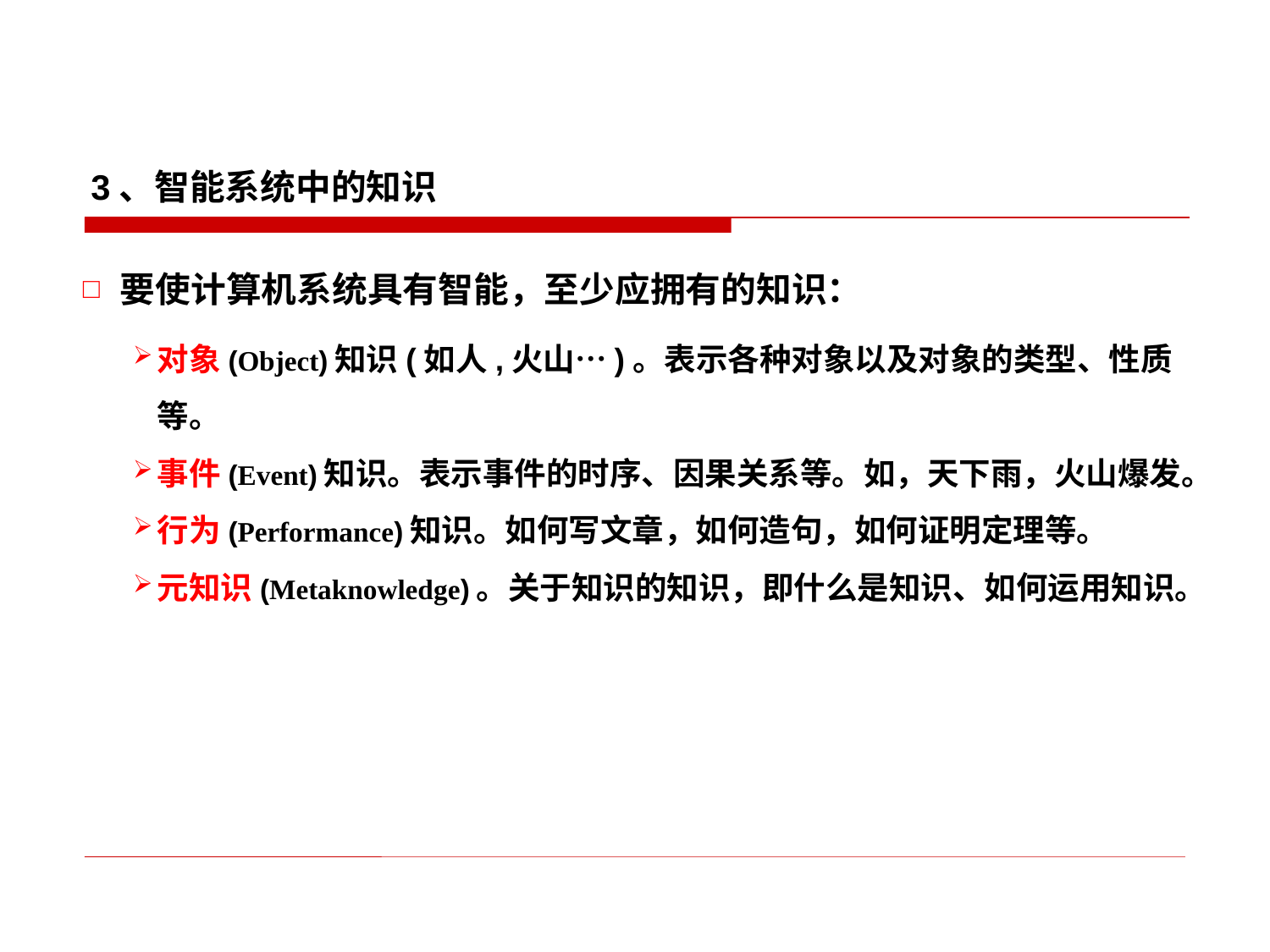

3、智能系统中的知识
要使计算机系统具有智能，至少应拥有的知识：
对象(Object)知识(如人,火山…)。表示各种对象以及对象的类型、性质等。
事件(Event)知识。表示事件的时序、因果关系等。如，天下雨，火山爆发。
行为(Performance)知识。如何写文章，如何造句，如何证明定理等。
元知识(Metaknowledge)。关于知识的知识，即什么是知识、如何运用知识。